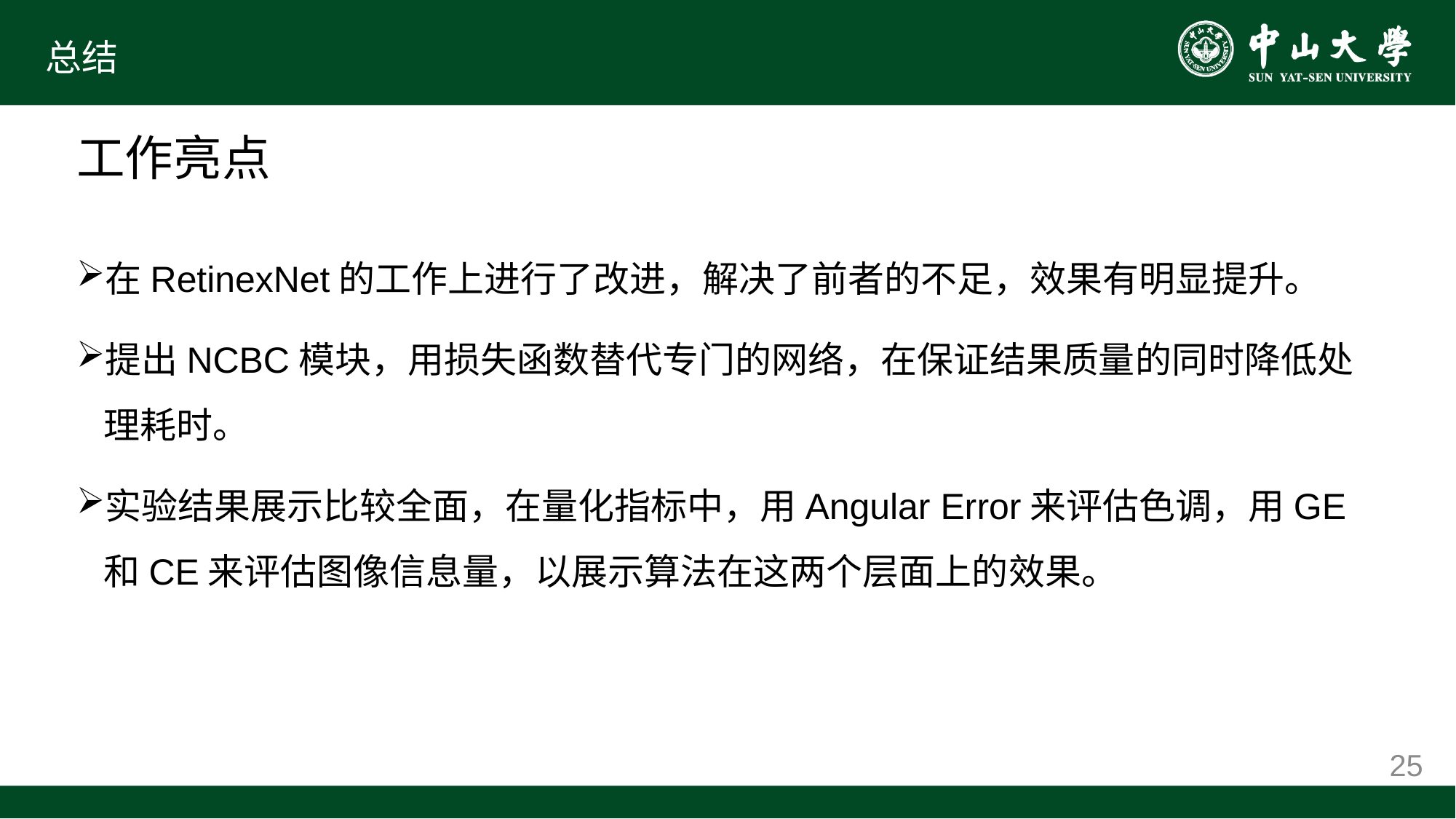

# 总结
工作亮点
在RetinexNet的工作上进行了改进，解决了前者的不足，效果有明显提升。
提出NCBC模块，用损失函数替代专门的网络，在保证结果质量的同时降低处理耗时。
实验结果展示比较全面，在量化指标中，用Angular Error来评估色调，用GE和CE来评估图像信息量，以展示算法在这两个层面上的效果。
25